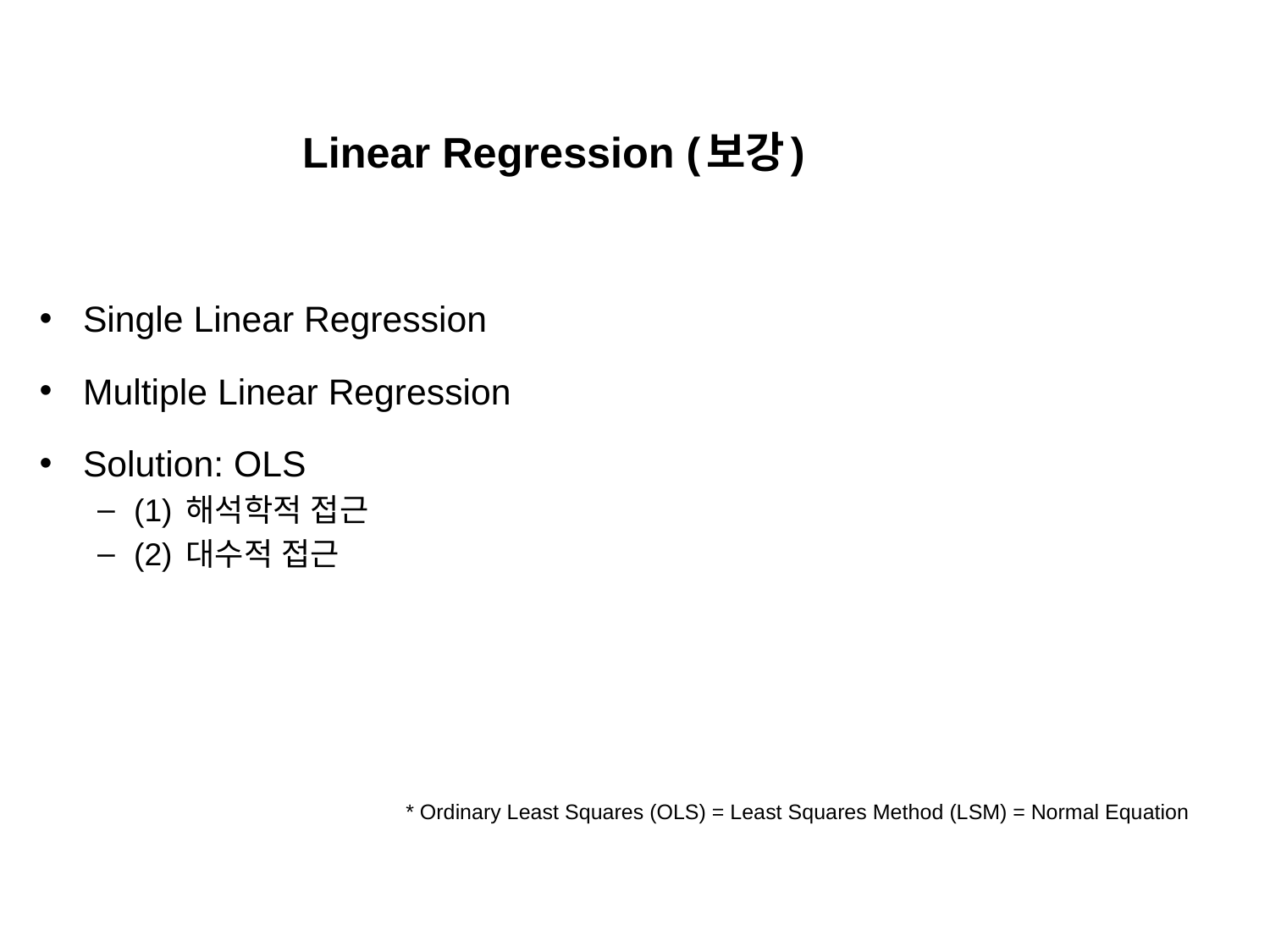

# Linear Regression (보강)
Single Linear Regression
Multiple Linear Regression
Solution: OLS
(1) 해석학적 접근
(2) 대수적 접근
   * Ordinary Least Squares (OLS) = Least Squares Method (LSM) = Normal Equation